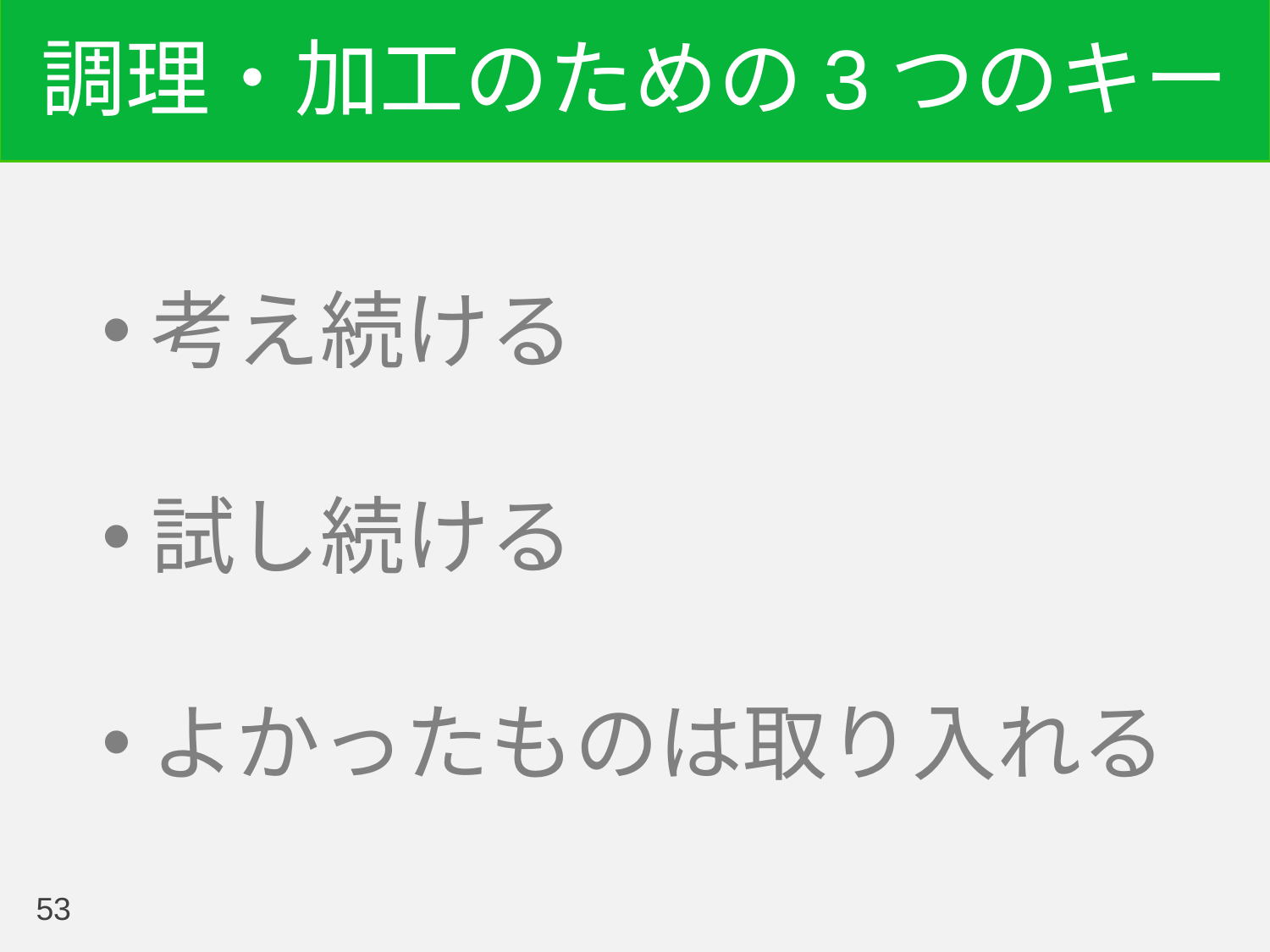

# 調理・加工のための3つのキー
考え続ける
試し続ける
よかったものは取り入れる
53